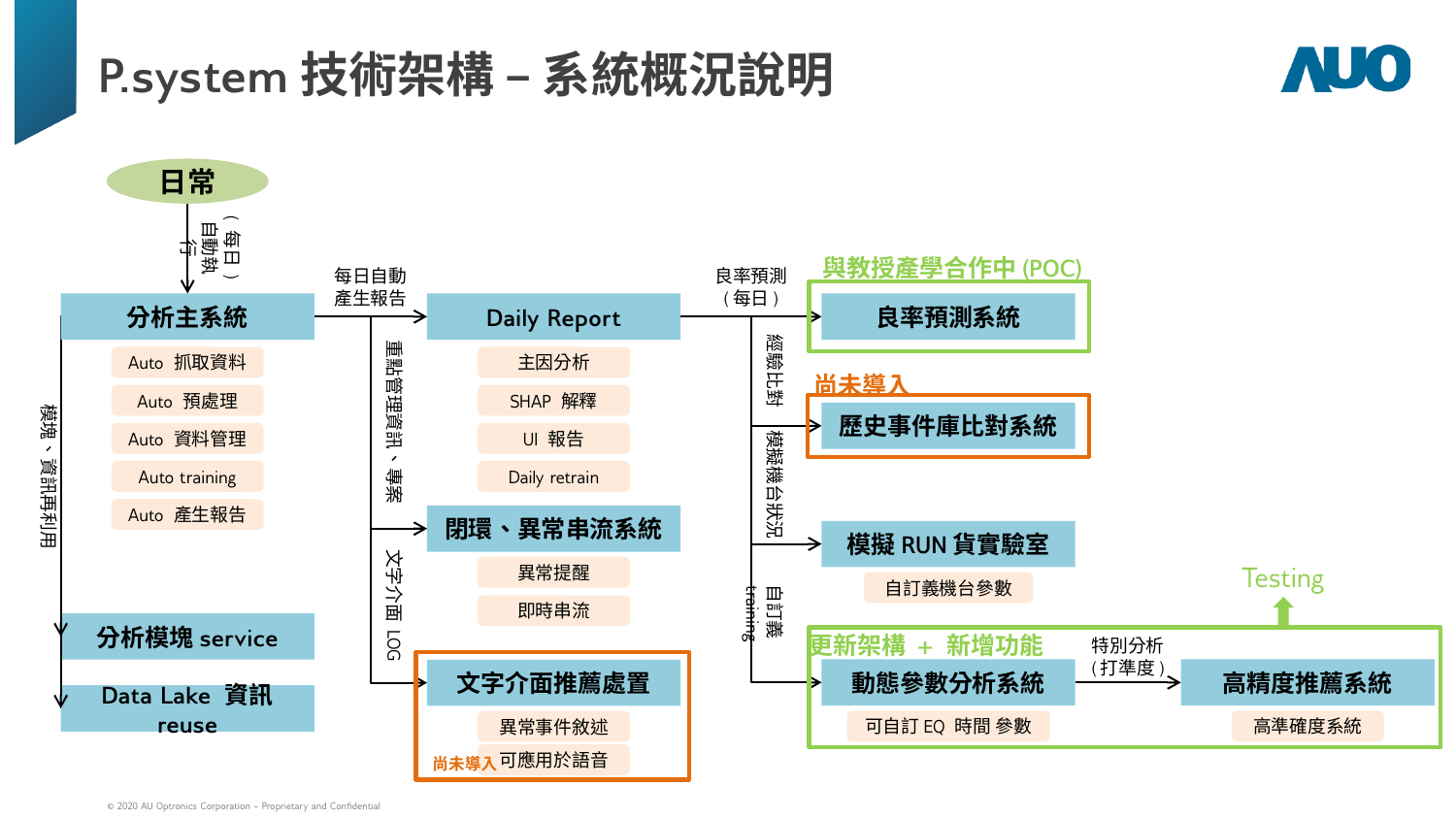

P.system技術架構 – 系統概況說明
日常
( 每日 )
自動執行
與教授產學合作中(POC)
每日自動
產生報告
良率預測
(每日)

分析主系統
Daily Report
良率預測系統
經驗比對
模塊、資訊再利用
重點管理資訊、專案
Auto 抓取資料
主因分析
尚未導入
Auto 預處理
SHAP 解釋

歷史事件庫比對系統
模擬機台狀況
Auto 資料管理
UI 報告
Auto training
Daily retrain
Auto 產生報告
閉環、異常串流系統
模擬RUN貨實驗室
文字介面 LOG
自訂義training
異常提醒
自訂義機台參數
即時串流
分析模塊service
更新架構 + 新增功能

特別分析
(打準度)

動態參數分析系統
高精度推薦系統
文字介面推薦處置
Data Lake 資訊 reuse
可自訂EQ 時間 參數
高準確度系統
異常事件敘述
可應用於語音
尚未導入
Testing